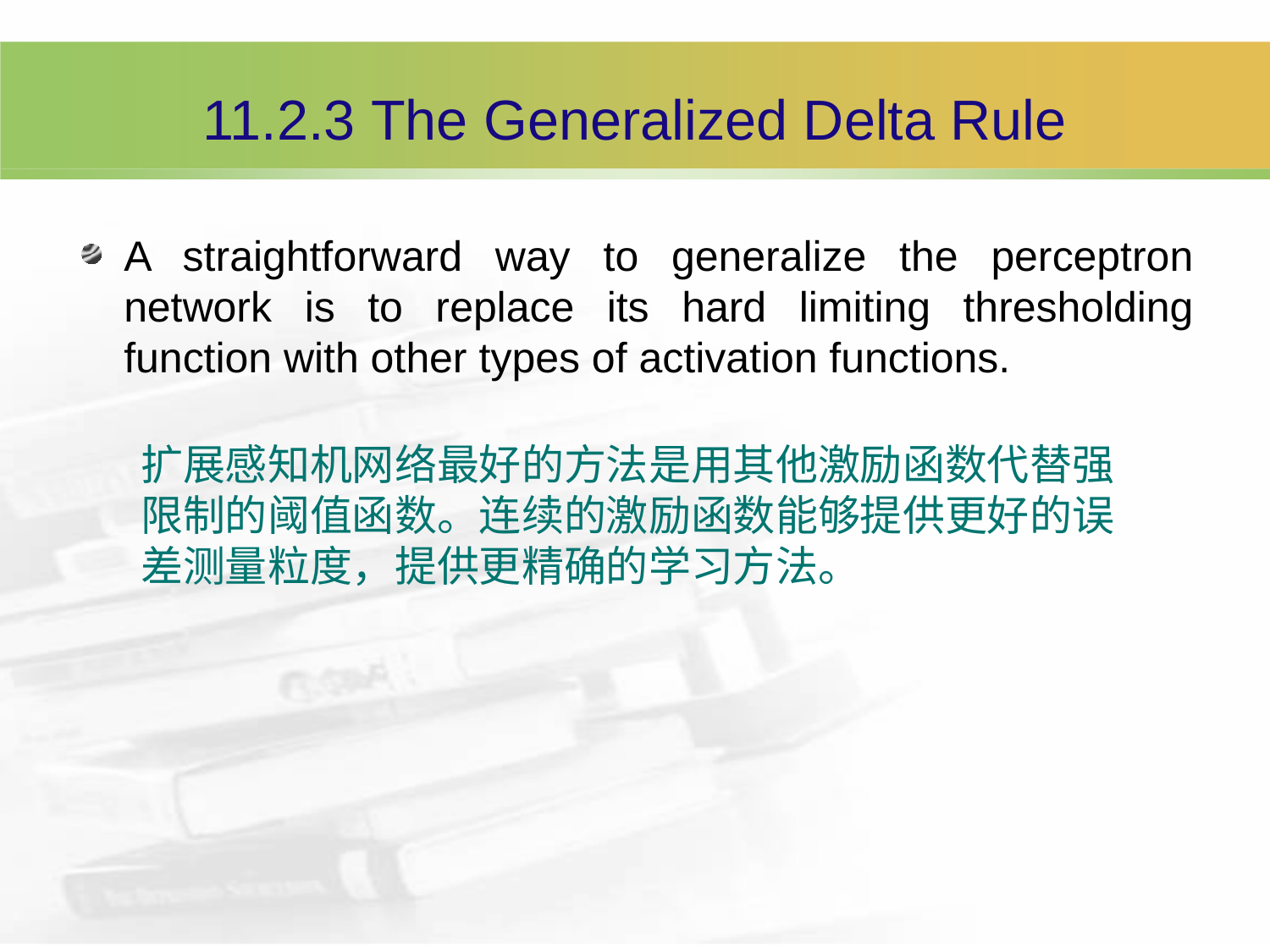

# 11.2.3 The Generalized Delta Rule
A straightforward way to generalize the perceptron network is to replace its hard limiting thresholding function with other types of activation functions.
扩展感知机网络最好的方法是用其他激励函数代替强限制的阈值函数。连续的激励函数能够提供更好的误差测量粒度，提供更精确的学习方法。

30